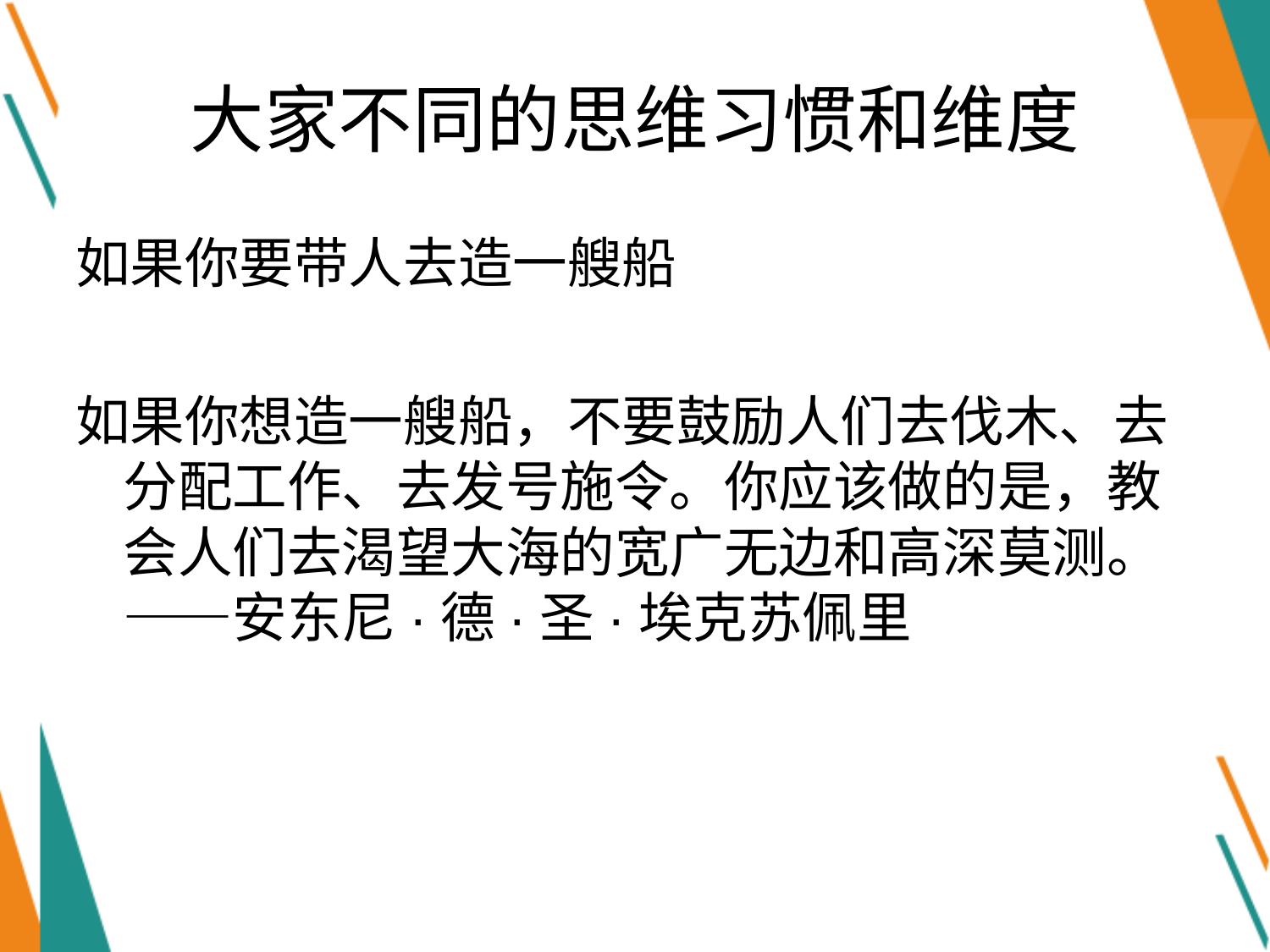

# 大家不同的思维习惯和维度
如果你要带人去造一艘船

如果你想造一艘船，不要鼓励人们去伐木、去分配工作、去发号施令。你应该做的是，教会人们去渴望大海的宽广无边和高深莫测。——安东尼·德·圣·埃克苏佩里